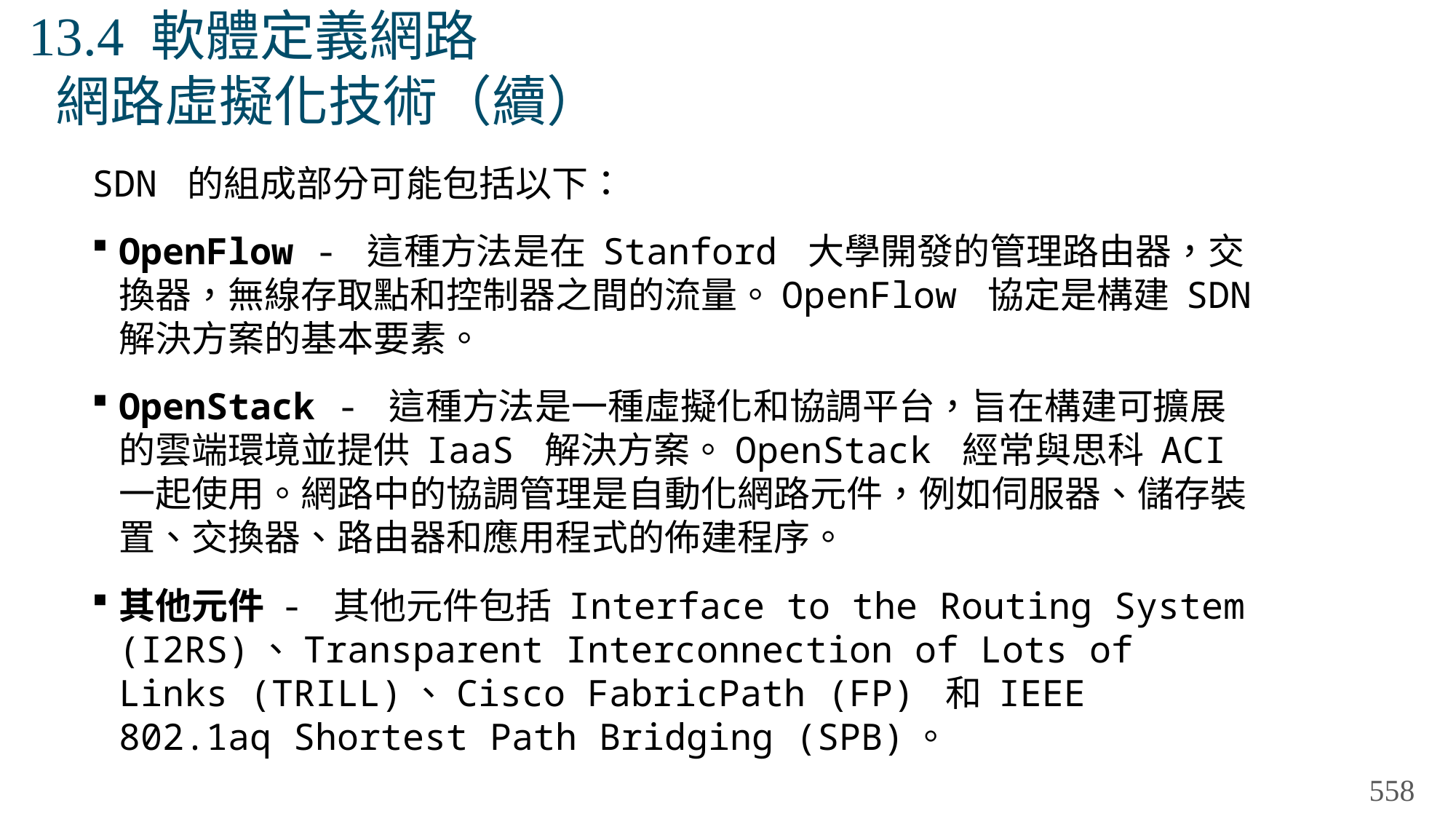

# 13.4 軟體定義網路 網路虛擬化技術（續）
SDN 的組成部分可能包括以下：
OpenFlow - 這種方法是在 Stanford 大學開發的管理路由器，交換器，無線存取點和控制器之間的流量。OpenFlow 協定是構建 SDN 解決方案的基本要素。
OpenStack - 這種方法是一種虛擬化和協調平台，旨在構建可擴展的雲端環境並提供 IaaS 解決方案。OpenStack 經常與思科 ACI 一起使用。網路中的協調管理是自動化網路元件，例如伺服器、儲存裝置、交換器、路由器和應用程式的佈建程序。
其他元件 - 其他元件包括 Interface to the Routing System (I2RS)、Transparent Interconnection of Lots of Links (TRILL)、Cisco FabricPath (FP) 和 IEEE 802.1aq Shortest Path Bridging (SPB)。

558